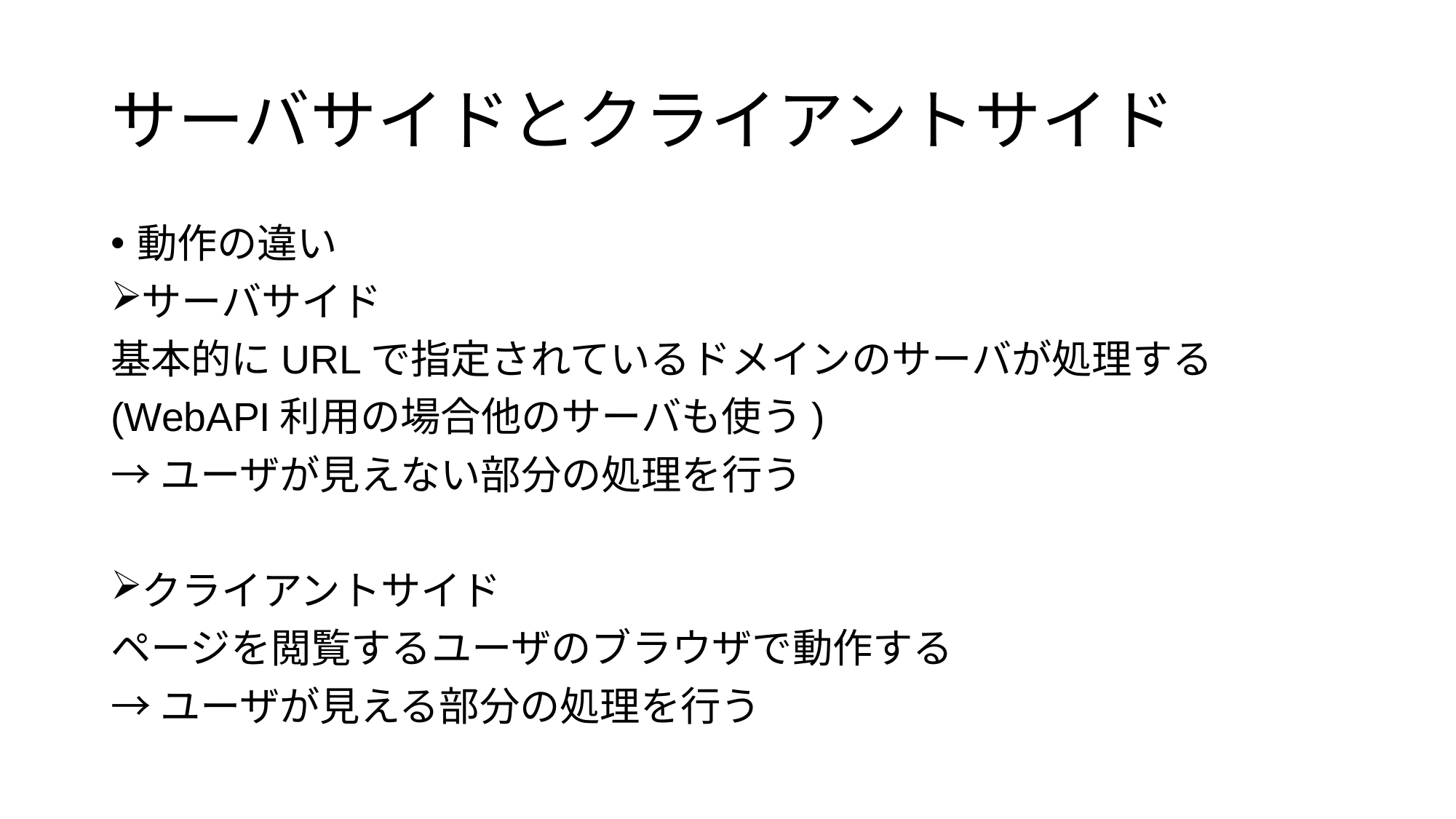

# サーバサイドとクライアントサイド
動作の違い
サーバサイド
基本的にURLで指定されているドメインのサーバが処理する
(WebAPI利用の場合他のサーバも使う)
→ユーザが見えない部分の処理を行う

クライアントサイド
ページを閲覧するユーザのブラウザで動作する
→ユーザが見える部分の処理を行う